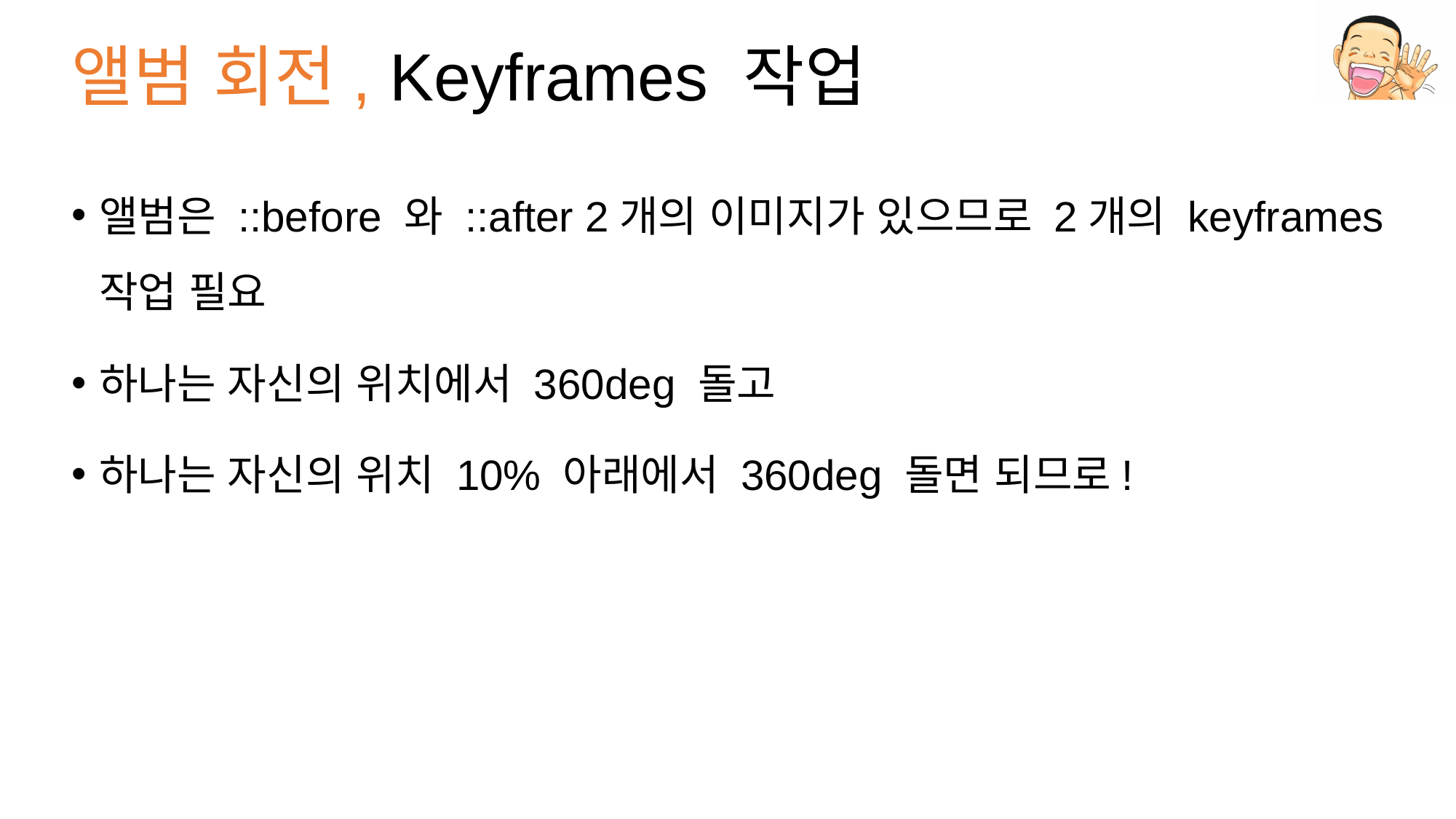

# 앨범 회전, Keyframes 작업
앨범은 ::before 와 ::after 2개의 이미지가 있으므로 2개의 keyframes 작업 필요
하나는 자신의 위치에서 360deg 돌고
하나는 자신의 위치 10% 아래에서 360deg 돌면 되므로!